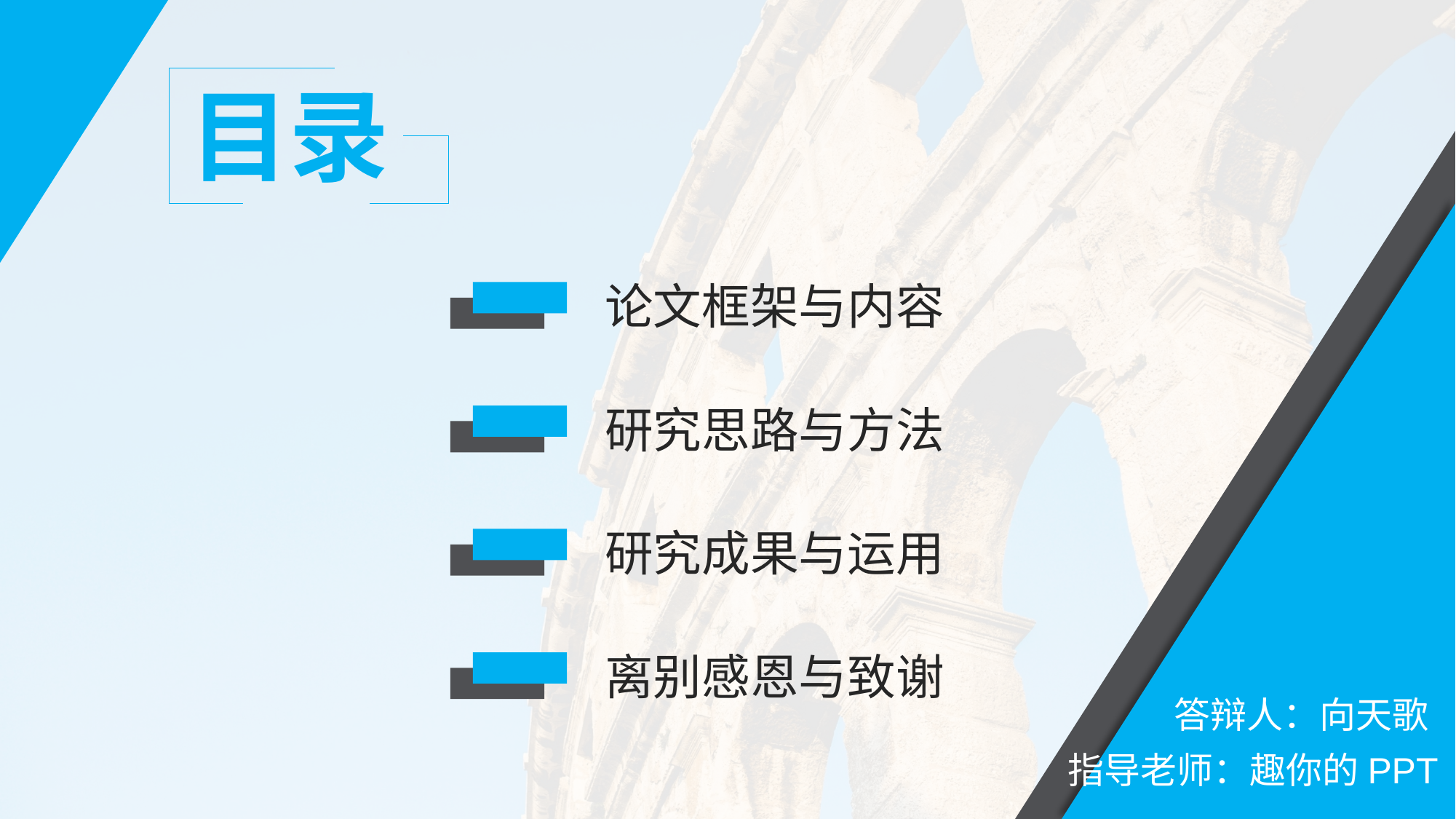

目录

论文框架与内容

研究思路与方法

研究成果与运用

离别感恩与致谢

答辩人：向天歌
指导老师：趣你的PPT